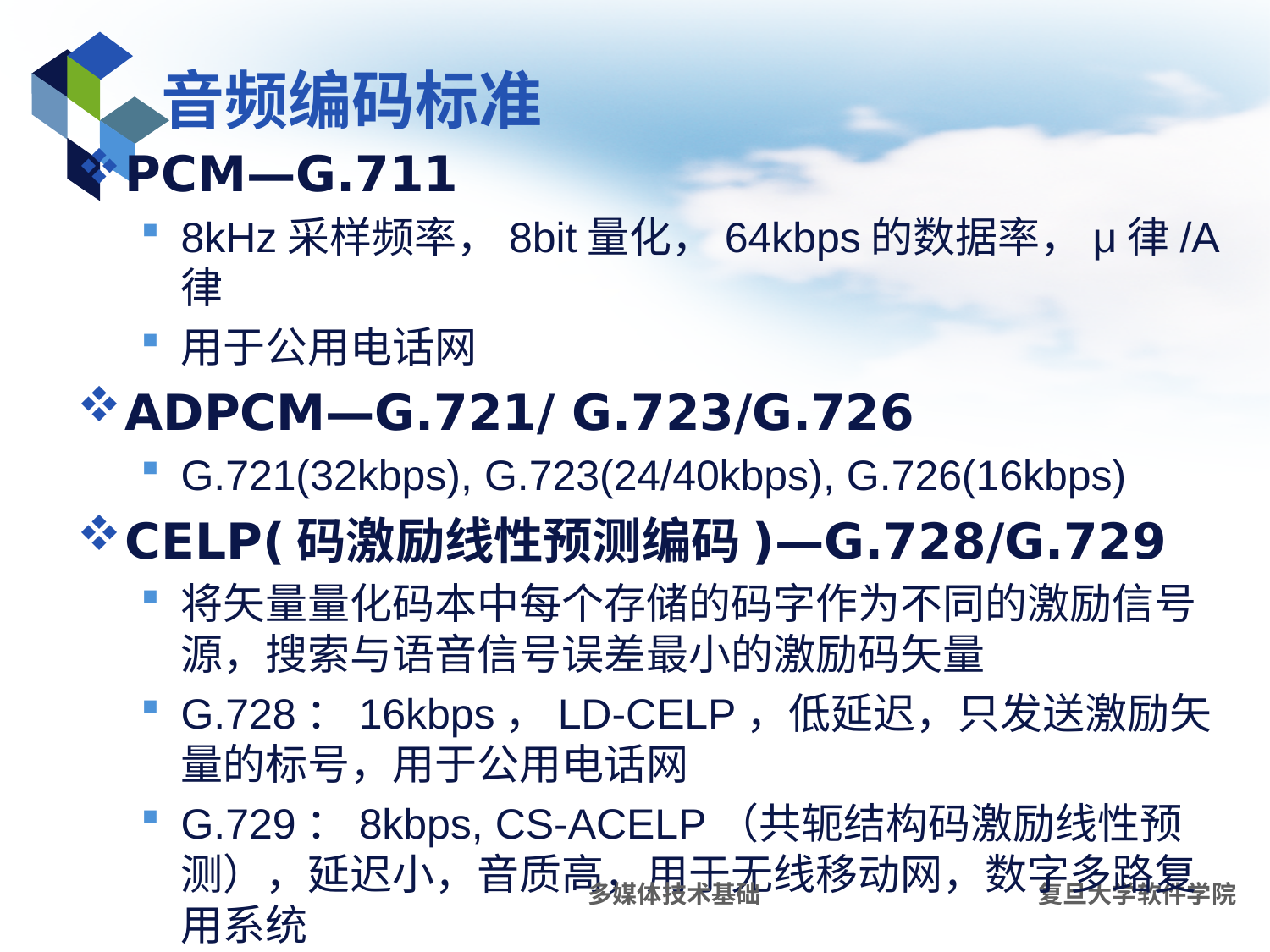

# 音频编码标准
PCM—G.711
8kHz采样频率，8bit量化，64kbps的数据率，μ律/A律
用于公用电话网
ADPCM—G.721/ G.723/G.726
G.721(32kbps), G.723(24/40kbps), G.726(16kbps)
CELP(码激励线性预测编码)—G.728/G.729
将矢量量化码本中每个存储的码字作为不同的激励信号源，搜索与语音信号误差最小的激励码矢量
G.728：16kbps，LD-CELP，低延迟，只发送激励矢量的标号，用于公用电话网
G.729：8kbps, CS-ACELP（共轭结构码激励线性预测），延迟小，音质高，用于无线移动网，数字多路复用系统
多媒体技术基础